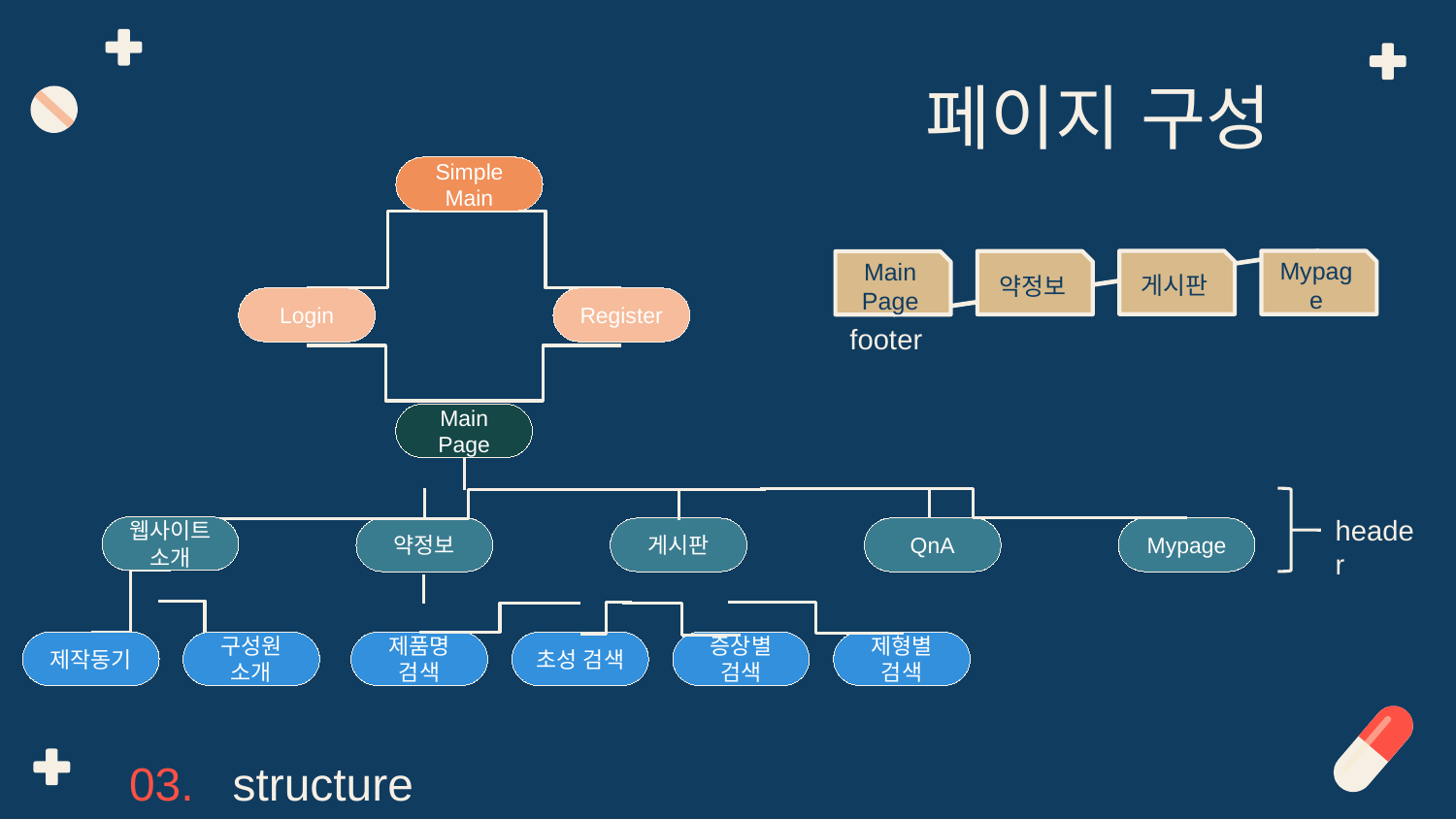

# 페이지 구성
Simple Main
Login
Register
Main Page
웹사이트 소개
약정보
게시판
QnA
Mypage
제형별 검색
증상별 검색
초성 검색
구성원 소개
제품명 검색
제작동기

header
게시판
Mypage
약정보
Main Page
footer
03.   structure